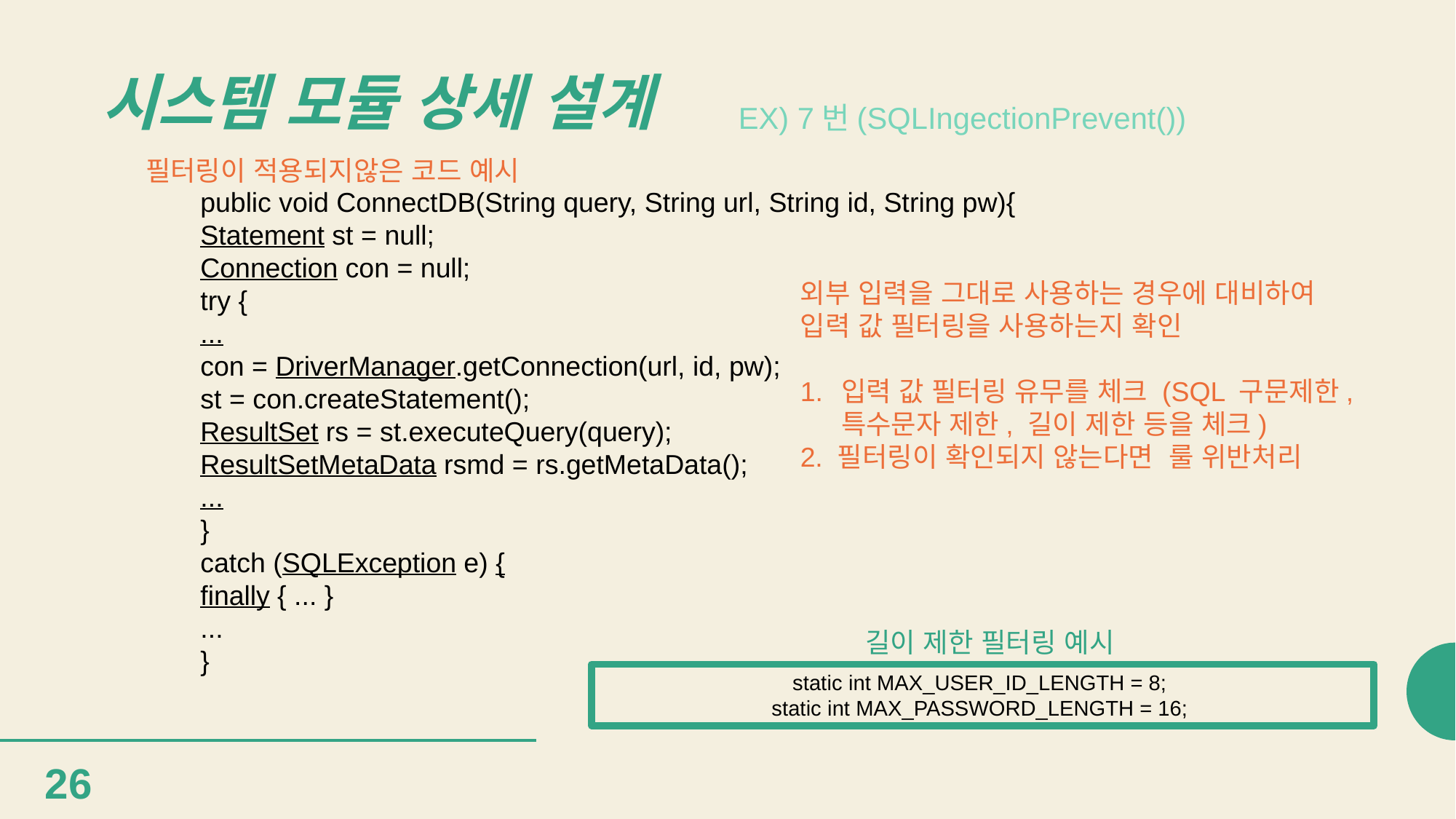

# 시스템 모듈 상세 설계
EX) 7번(SQLIngectionPrevent())
필터링이 적용되지않은 코드 예시
public void ConnectDB(String query, String url, String id, String pw){
Statement st = null;
Connection con = null;
try {
...
con = DriverManager.getConnection(url, id, pw);
st = con.createStatement();
ResultSet rs = st.executeQuery(query);
ResultSetMetaData rsmd = rs.getMetaData();
...
}
catch (SQLException e) {
finally { ... }
...
}
외부 입력을 그대로 사용하는 경우에 대비하여
입력 값 필터링을 사용하는지 확인

입력 값 필터링 유무를 체크 (SQL 구문제한, 특수문자 제한, 길이 제한 등을 체크)
2. 필터링이 확인되지 않는다면  룰 위반처리
길이 제한 필터링 예시
static int MAX_USER_ID_LENGTH = 8;
static int MAX_PASSWORD_LENGTH = 16;
26